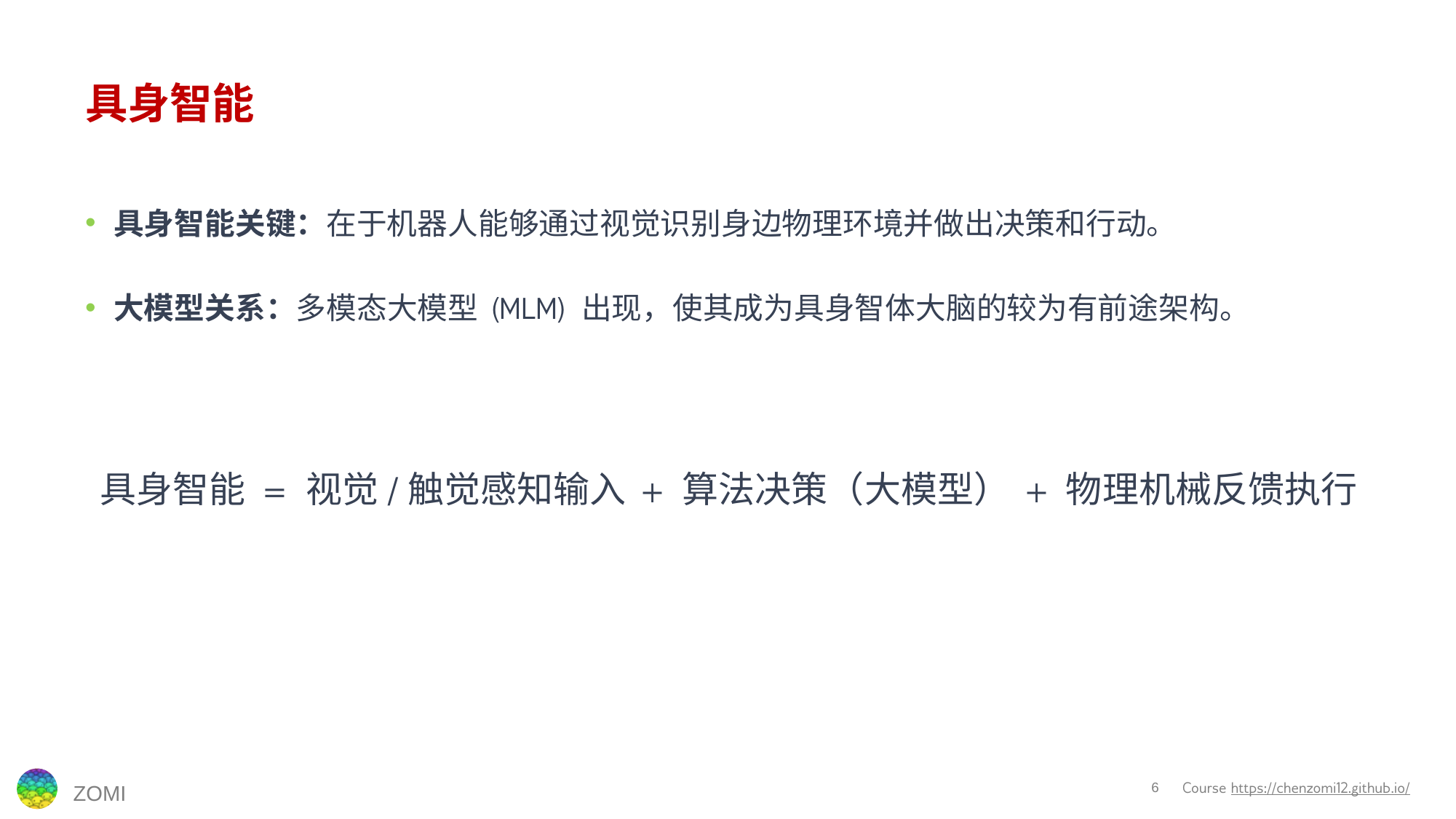

# 具身智能
具身智能关键：在于机器人能够通过视觉识别身边物理环境并做出决策和行动。
大模型关系：多模态大模型 (MLM) 出现，使其成为具身智体大脑的较为有前途架构。

具身智能 = 视觉/触觉感知输入 + 算法决策（大模型） + 物理机械反馈执行